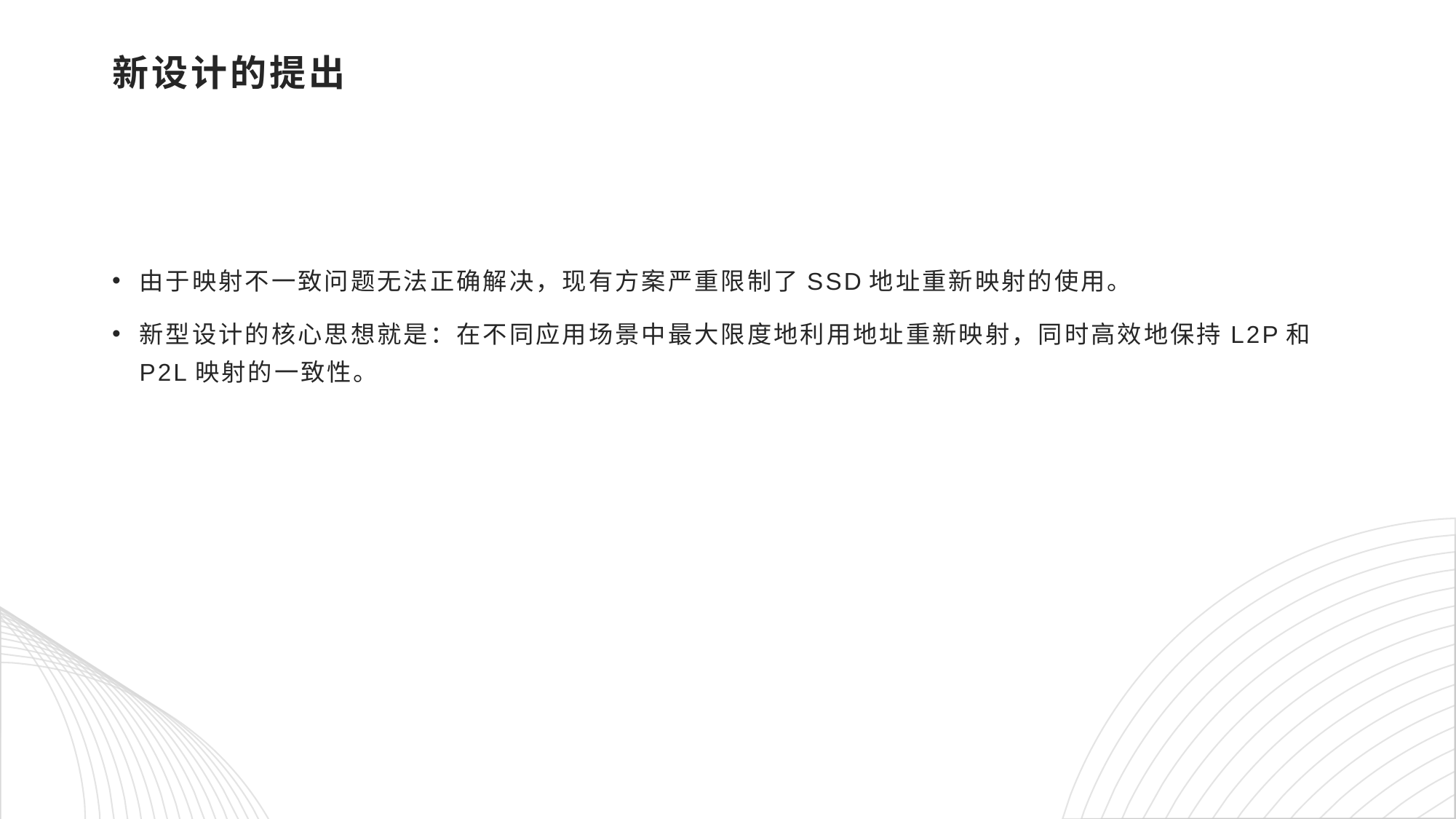

# 新设计的提出
由于映射不一致问题无法正确解决，现有方案严重限制了SSD地址重新映射的使用。
新型设计的核心思想就是：在不同应用场景中最大限度地利用地址重新映射，同时高效地保持L2P和P2L映射的一致性。